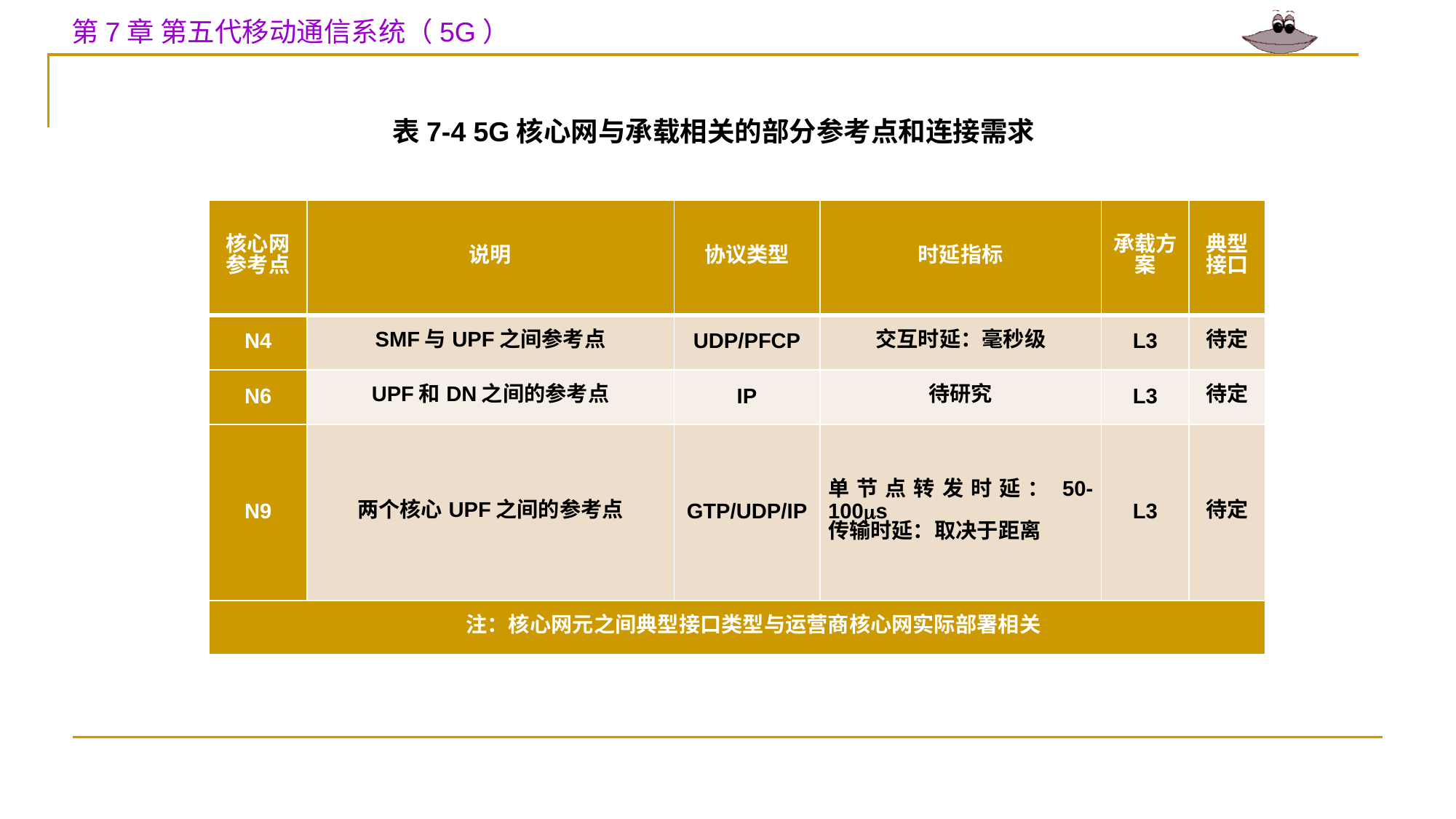

表7-4 5G核心网与承载相关的部分参考点和连接需求
| 核心网 参考点 | 说明 | 协议类型 | 时延指标 | 承载方案 | 典型接口 |
| --- | --- | --- | --- | --- | --- |
| N4 | SMF与UPF之间参考点 | UDP/PFCP | 交互时延：毫秒级 | L3 | 待定 |
| N6 | UPF和DN之间的参考点 | IP | 待研究 | L3 | 待定 |
| N9 | 两个核心UPF之间的参考点 | GTP/UDP/IP | 单节点转发时延：50-100μs 传输时延：取决于距离 | L3 | 待定 |
| 注：核心网元之间典型接口类型与运营商核心网实际部署相关 |  |  |  |  |  |